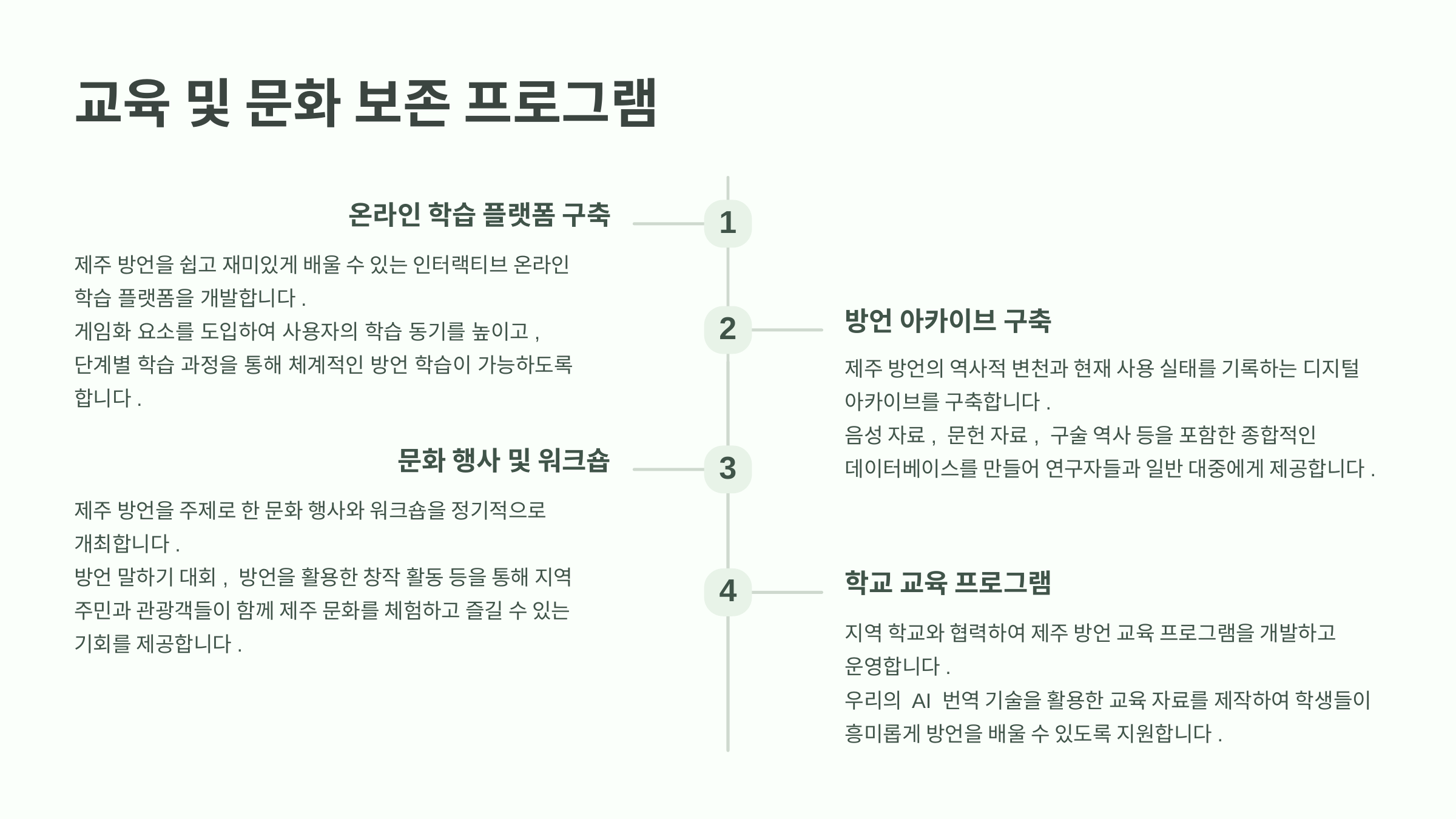

교육 및 문화 보존 프로그램

온라인 학습 플랫폼 구축

1

제주 방언을 쉽고 재미있게 배울 수 있는 인터랙티브 온라인 학습 플랫폼을 개발합니다.
게임화 요소를 도입하여 사용자의 학습 동기를 높이고,
단계별 학습 과정을 통해 체계적인 방언 학습이 가능하도록 합니다.
방언 아카이브 구축

2

제주 방언의 역사적 변천과 현재 사용 실태를 기록하는 디지털 아카이브를 구축합니다.
음성 자료, 문헌 자료, 구술 역사 등을 포함한 종합적인 데이터베이스를 만들어 연구자들과 일반 대중에게 제공합니다.
문화 행사 및 워크숍

3

제주 방언을 주제로 한 문화 행사와 워크숍을 정기적으로 개최합니다.
방언 말하기 대회, 방언을 활용한 창작 활동 등을 통해 지역 주민과 관광객들이 함께 제주 문화를 체험하고 즐길 수 있는 기회를 제공합니다.
학교 교육 프로그램

4

지역 학교와 협력하여 제주 방언 교육 프로그램을 개발하고 운영합니다.
우리의 AI 번역 기술을 활용한 교육 자료를 제작하여 학생들이 흥미롭게 방언을 배울 수 있도록 지원합니다.